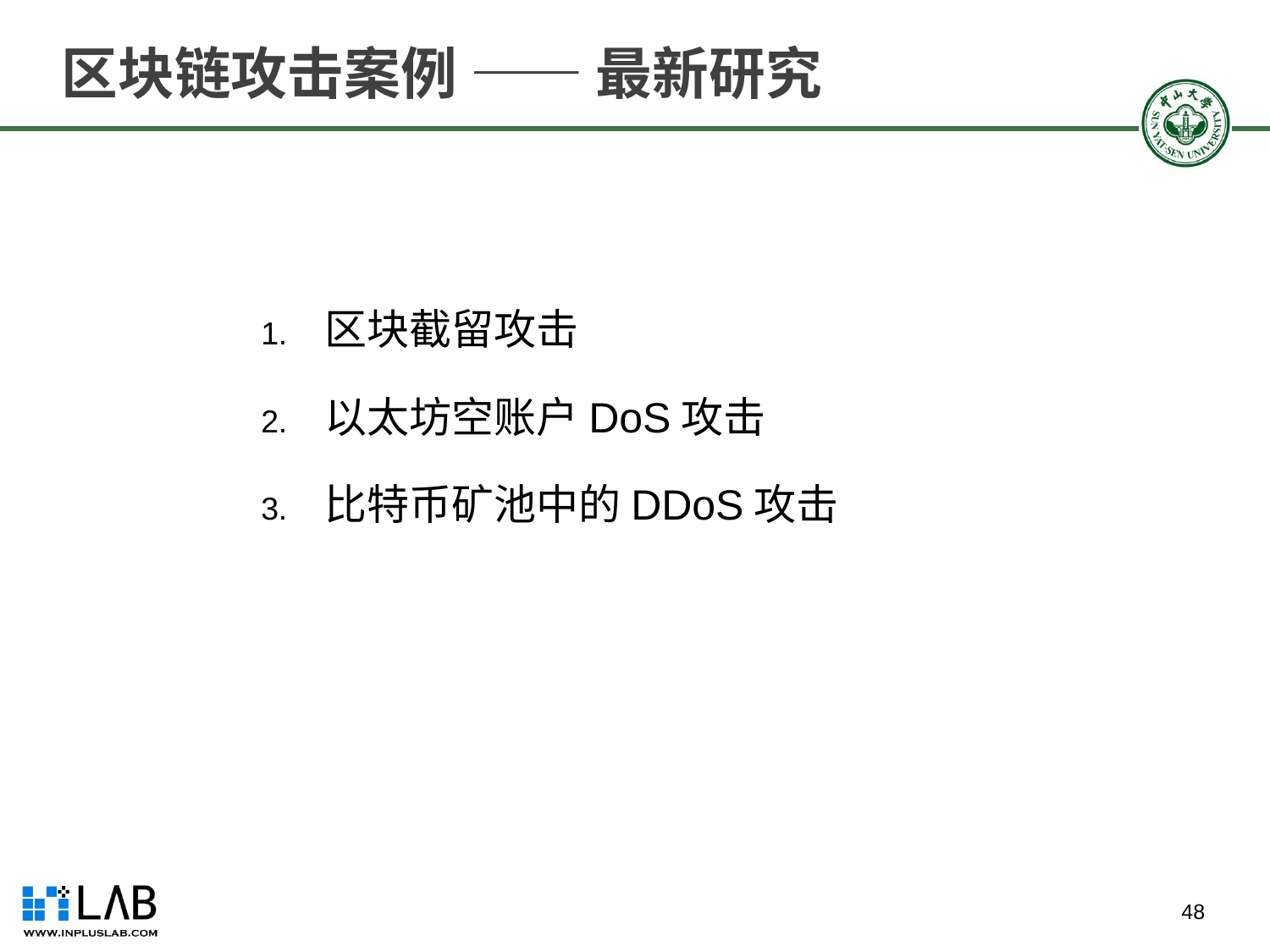

区块链攻击案例 —— 最新研究
#
区块截留攻击
以太坊空账户DoS攻击
比特币矿池中的DDoS攻击